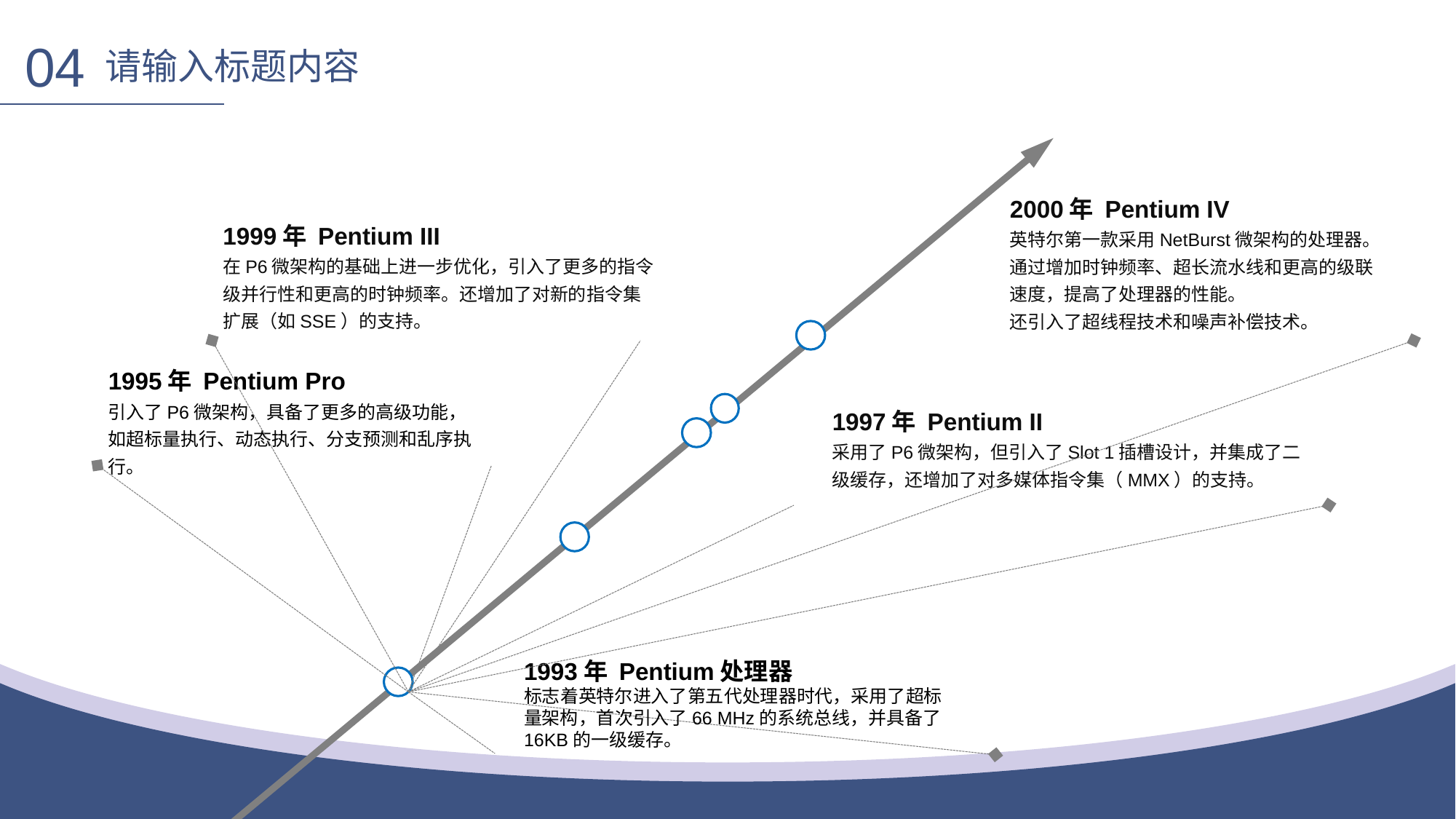

04
请输入标题内容
2000年 Pentium IV
英特尔第一款采用NetBurst微架构的处理器。通过增加时钟频率、超长流水线和更高的级联速度，提高了处理器的性能。
还引入了超线程技术和噪声补偿技术。
1999年 Pentium III
在P6微架构的基础上进一步优化，引入了更多的指令级并行性和更高的时钟频率。还增加了对新的指令集扩展（如SSE）的支持。

1995年 Pentium Pro
引入了P6微架构，具备了更多的高级功能，如超标量执行、动态执行、分支预测和乱序执行。

1997年 Pentium II
采用了P6微架构，但引入了Slot 1插槽设计，并集成了二级缓存，还增加了对多媒体指令集（MMX）的支持。

1993年 Pentium处理器
标志着英特尔进入了第五代处理器时代，采用了超标量架构，首次引入了66 MHz的系统总线，并具备了16KB的一级缓存。